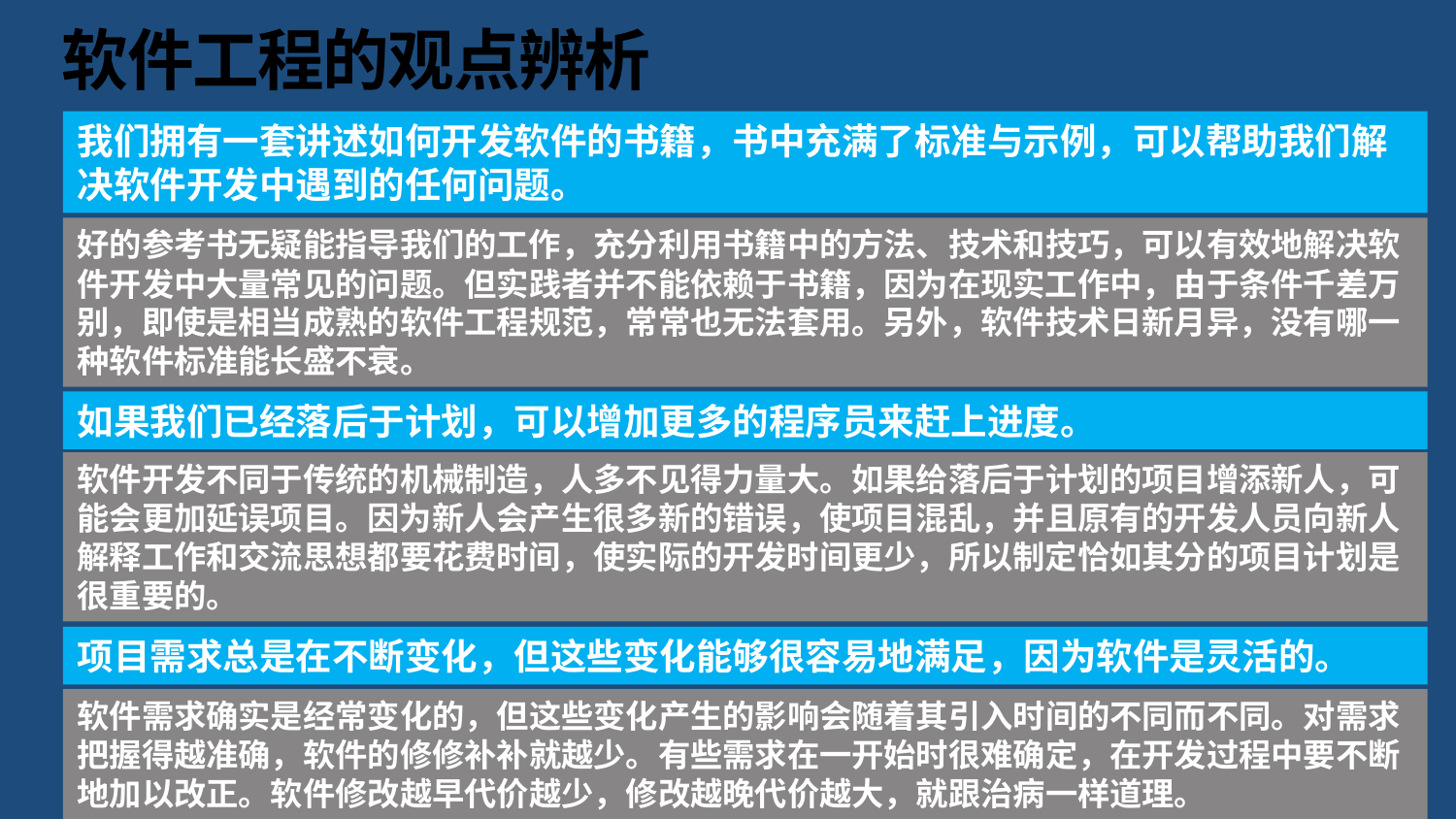

# 软件工程的观点辨析
我们拥有一套讲述如何开发软件的书籍，书中充满了标准与示例，可以帮助我们解决软件开发中遇到的任何问题。
好的参考书无疑能指导我们的工作，充分利用书籍中的方法、技术和技巧，可以有效地解决软件开发中大量常见的问题。但实践者并不能依赖于书籍，因为在现实工作中，由于条件千差万别，即使是相当成熟的软件工程规范，常常也无法套用。另外，软件技术日新月异，没有哪一种软件标准能长盛不衰。
如果我们已经落后于计划，可以增加更多的程序员来赶上进度。
软件开发不同于传统的机械制造，人多不见得力量大。如果给落后于计划的项目增添新人，可能会更加延误项目。因为新人会产生很多新的错误，使项目混乱，并且原有的开发人员向新人解释工作和交流思想都要花费时间，使实际的开发时间更少，所以制定恰如其分的项目计划是很重要的。
项目需求总是在不断变化，但这些变化能够很容易地满足，因为软件是灵活的。
软件需求确实是经常变化的，但这些变化产生的影响会随着其引入时间的不同而不同。对需求把握得越准确，软件的修修补补就越少。有些需求在一开始时很难确定，在开发过程中要不断地加以改正。软件修改越早代价越少，修改越晚代价越大，就跟治病一样道理。